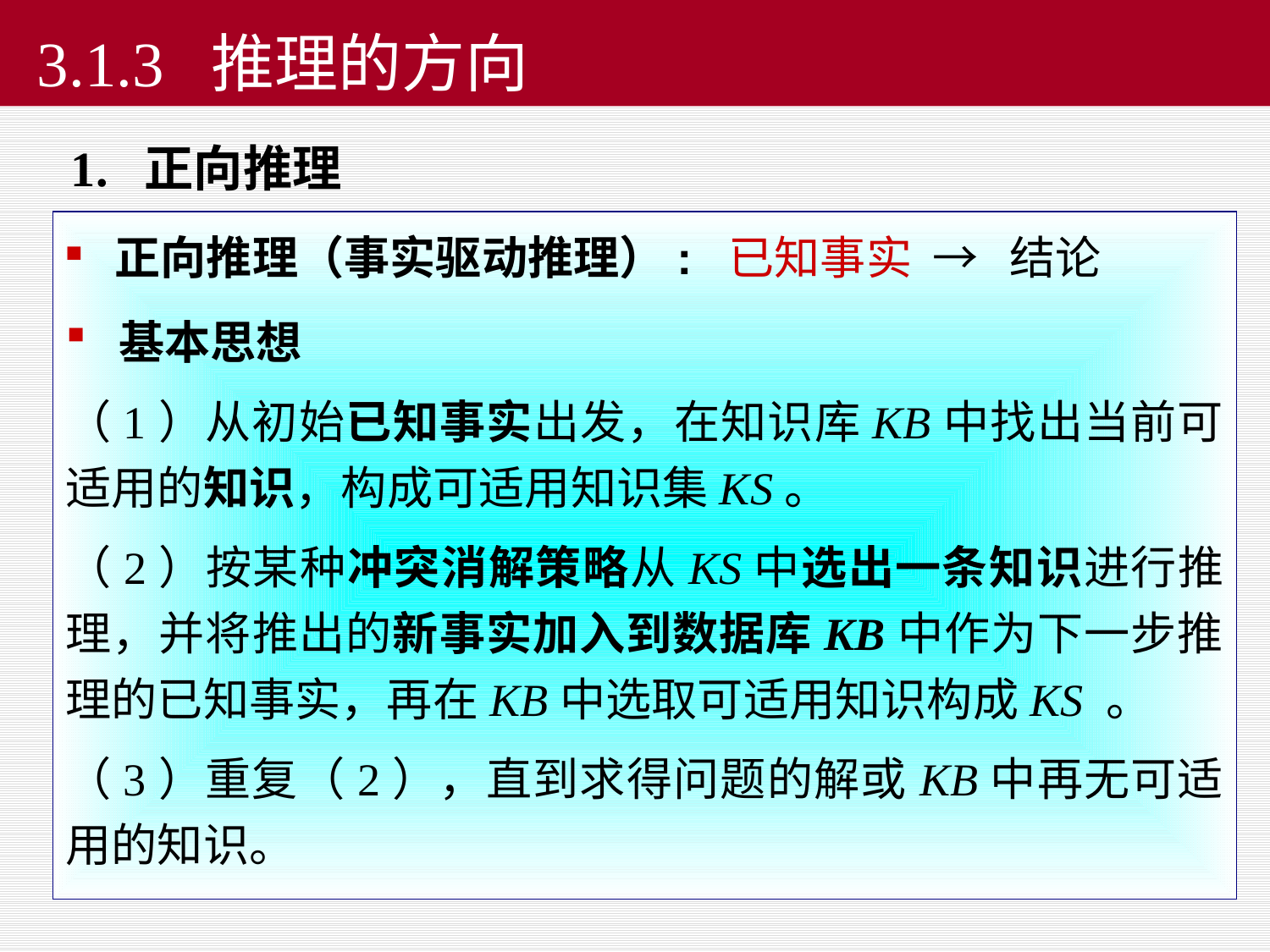

# 3.1.3  推理的方向
1.  正向推理
  正向推理（事实驱动推理）:  已知事实  →   结论
  基本思想
（1）从初始已知事实出发，在知识库KB中找出当前可适用的知识，构成可适用知识集KS。
（2）按某种冲突消解策略从KS中选出一条知识进行推理，并将推出的新事实加入到数据库KB中作为下一步推理的已知事实，再在KB中选取可适用知识构成KS 。
（3）重复（2），直到求得问题的解或KB中再无可适用的知识。
17